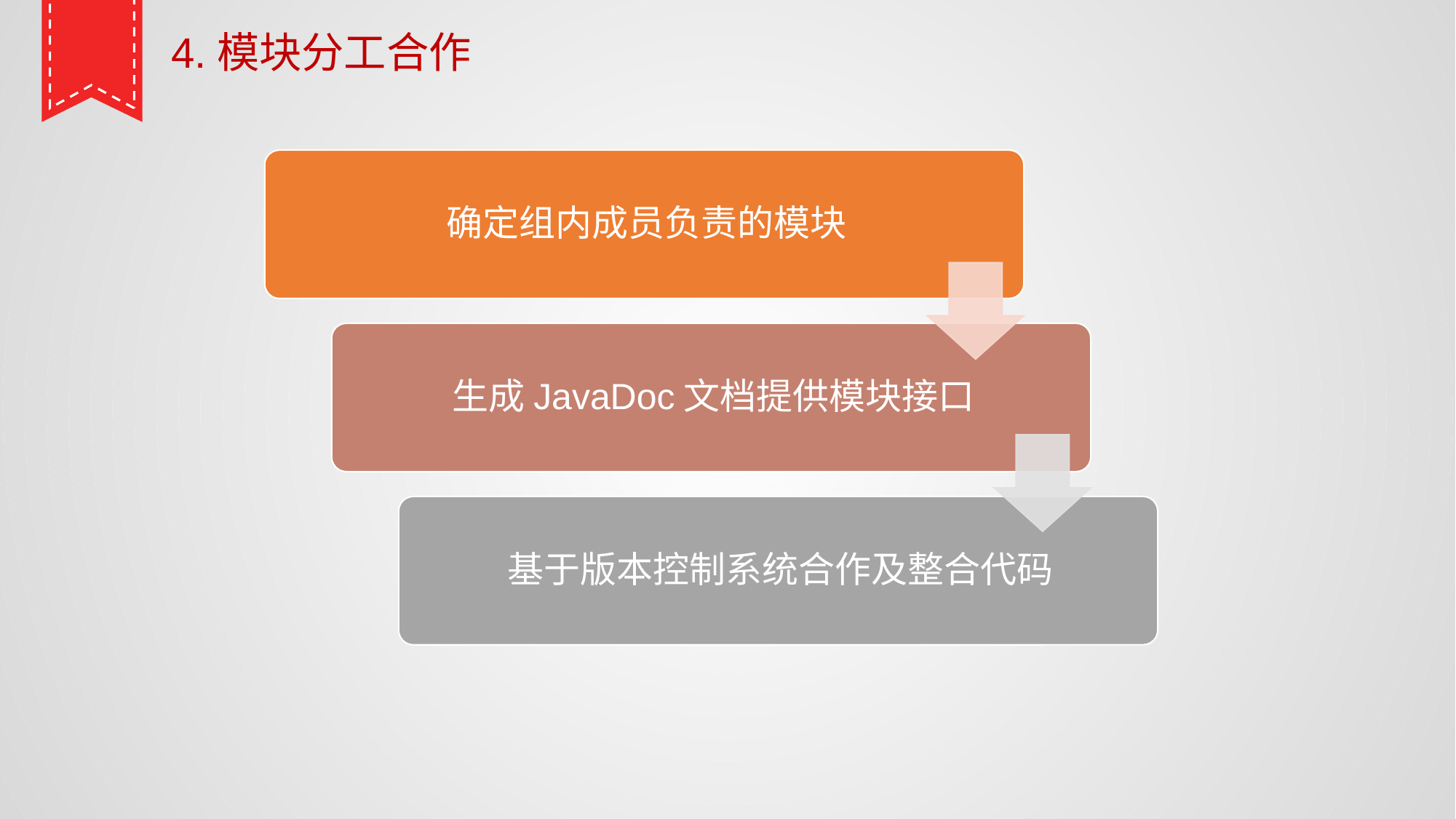

4.模块分工合作
确定组内成员负责的模块
生成JavaDoc文档提供模块接口
基于版本控制系统合作及整合代码